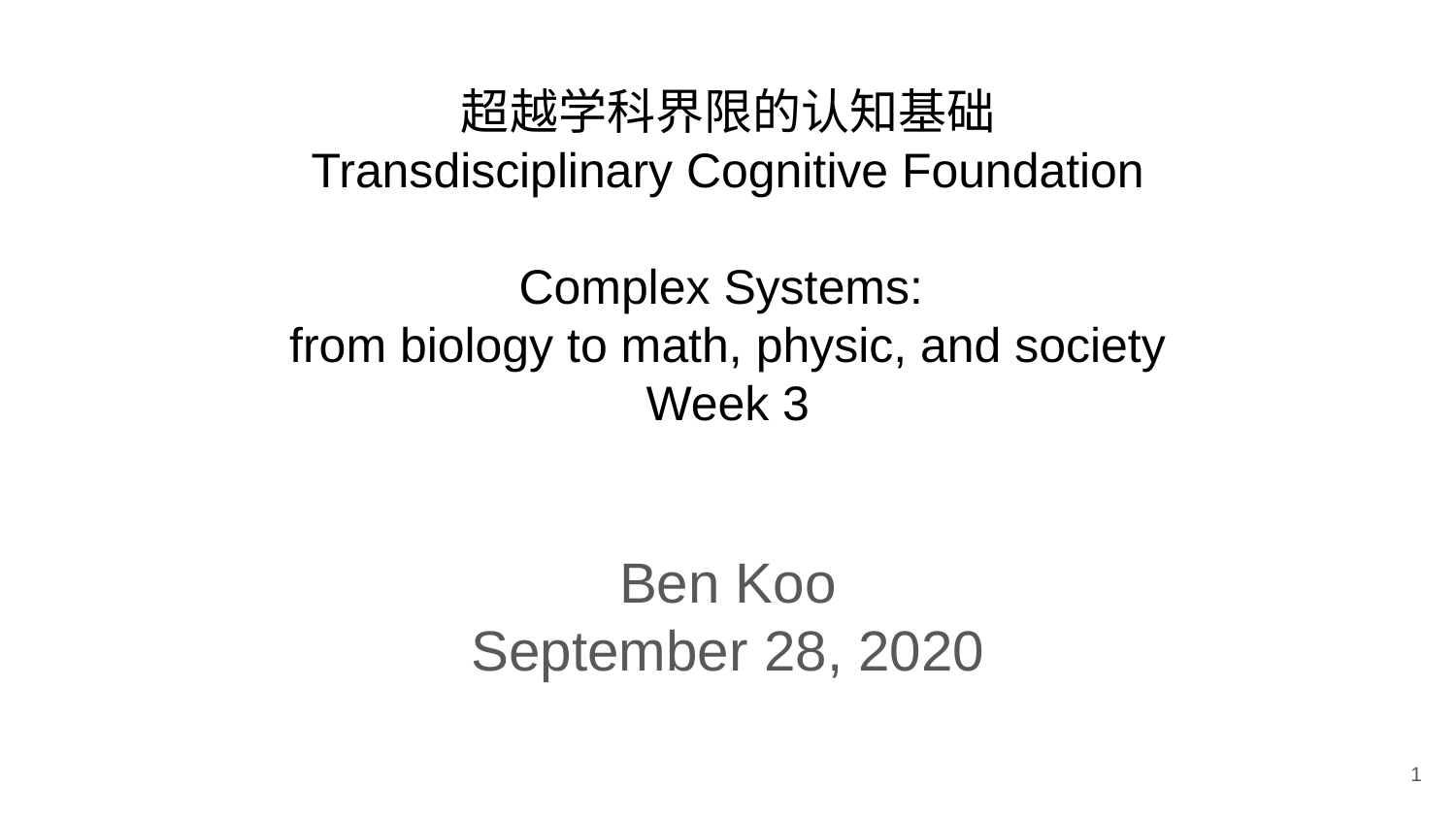

# 超越学科界限的认知基础 Transdisciplinary Cognitive Foundation Complex Systems: from biology to math, physic, and society Week 3
Ben Koo
September 28, 2020
1